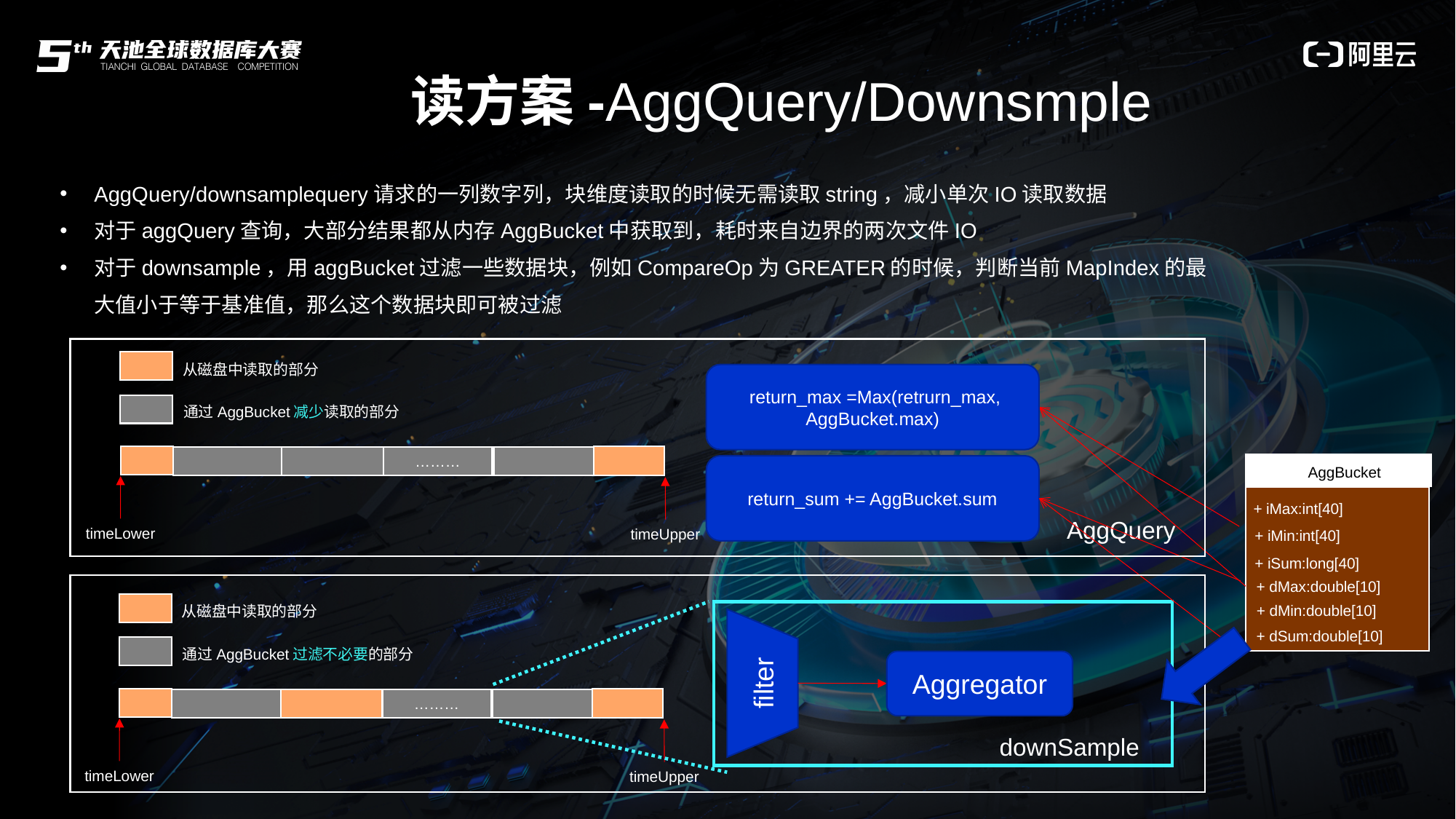

读方案-AggQuery/Downsmple
AggQuery/downsamplequery请求的一列数字列，块维度读取的时候无需读取string，减小单次IO读取数据
对于aggQuery查询，大部分结果都从内存AggBucket中获取到，耗时来自边界的两次文件IO
对于downsample，用aggBucket过滤一些数据块，例如CompareOp为GREATER的时候，判断当前MapIndex的最大值小于等于基准值，那么这个数据块即可被过滤

从磁盘中读取的部分
 return_max =Max(retrurn_max, AggBucket.max)

通过AggBucket减少读取的部分

………

return_sum += AggBucket.sum
AggBucket

+ iMax:int[40]
AggQuery
timeLower
timeUpper
+ iMin:int[40]
+ iSum:long[40]
+ dMax:double[10]

+ dMin:double[10]
从磁盘中读取的部分

+ dSum:double[10]

通过AggBucket过滤不必要的部分

filter
Aggregator

………

downSample
timeLower
timeUpper